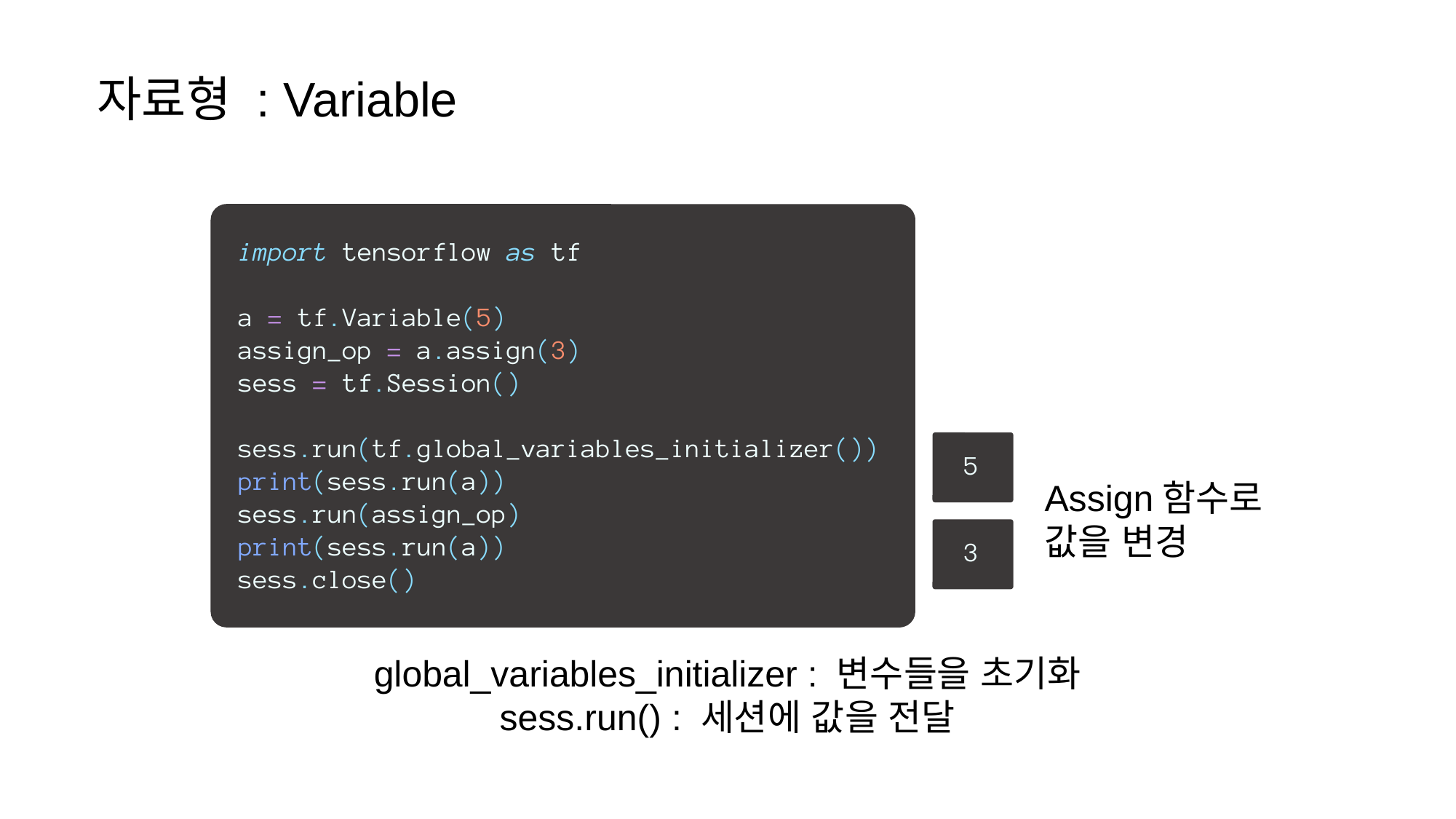

자료형 : Variable

import tensorflow as tf

a = tf.Variable(5)
assign_op = a.assign(3)
sess = tf.Session()

sess.run(tf.global_variables_initializer())
print(sess.run(a))
sess.run(assign_op)
print(sess.run(a))
sess.close()

5
Assign함수로
값을 변경

3
global_variables_initializer : 변수들을 초기화
sess.run() : 세션에 값을 전달